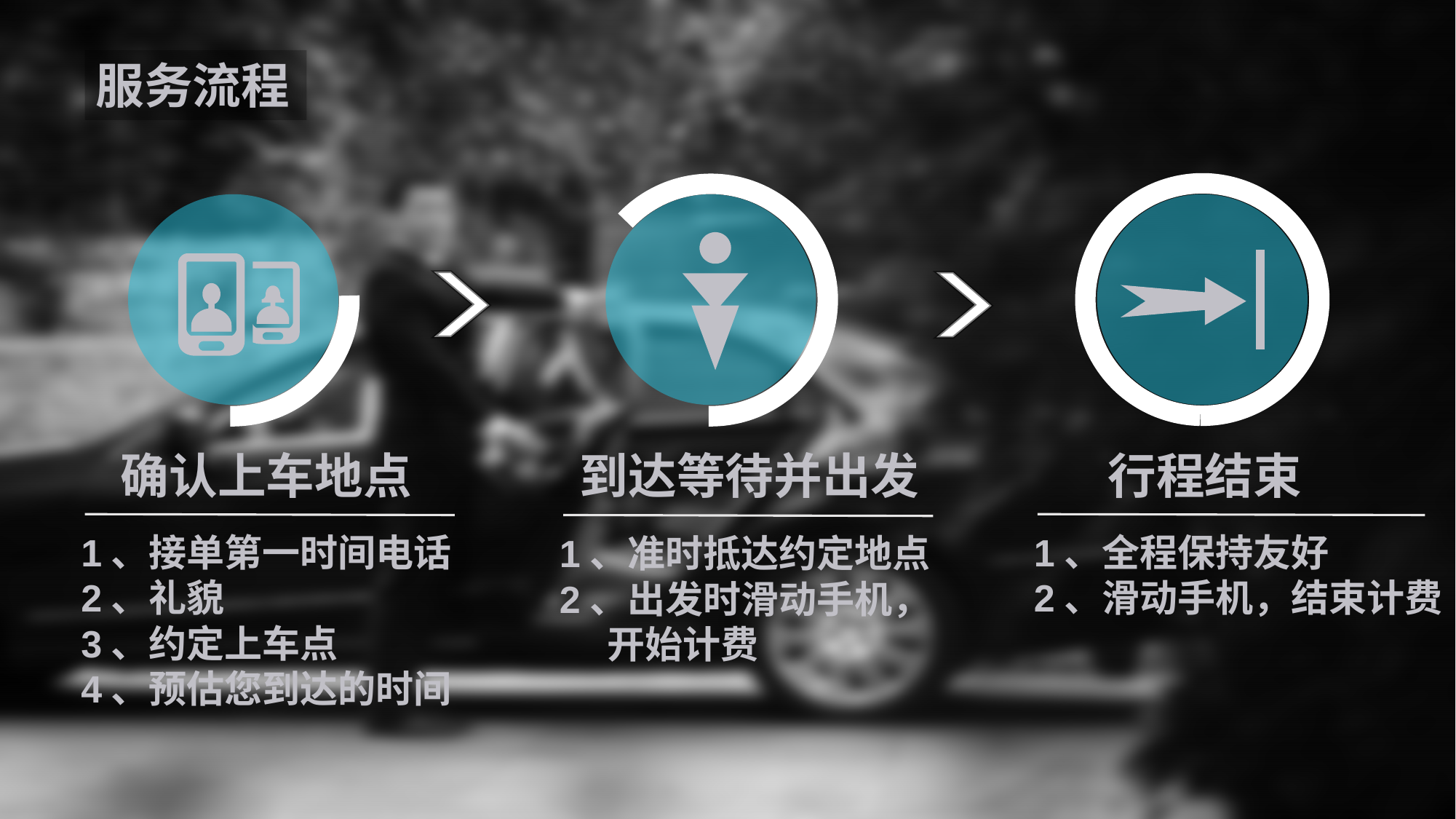

服务流程

到达等待并出发
行程结束
确认上车地点
1、接单第一时间电话
2、礼貌
3、约定上车点
4、预估您到达的时间

1、全程保持友好
2、滑动手机，结束计费
1、准时抵达约定地点
2、出发时滑动手机，
                  开始计费